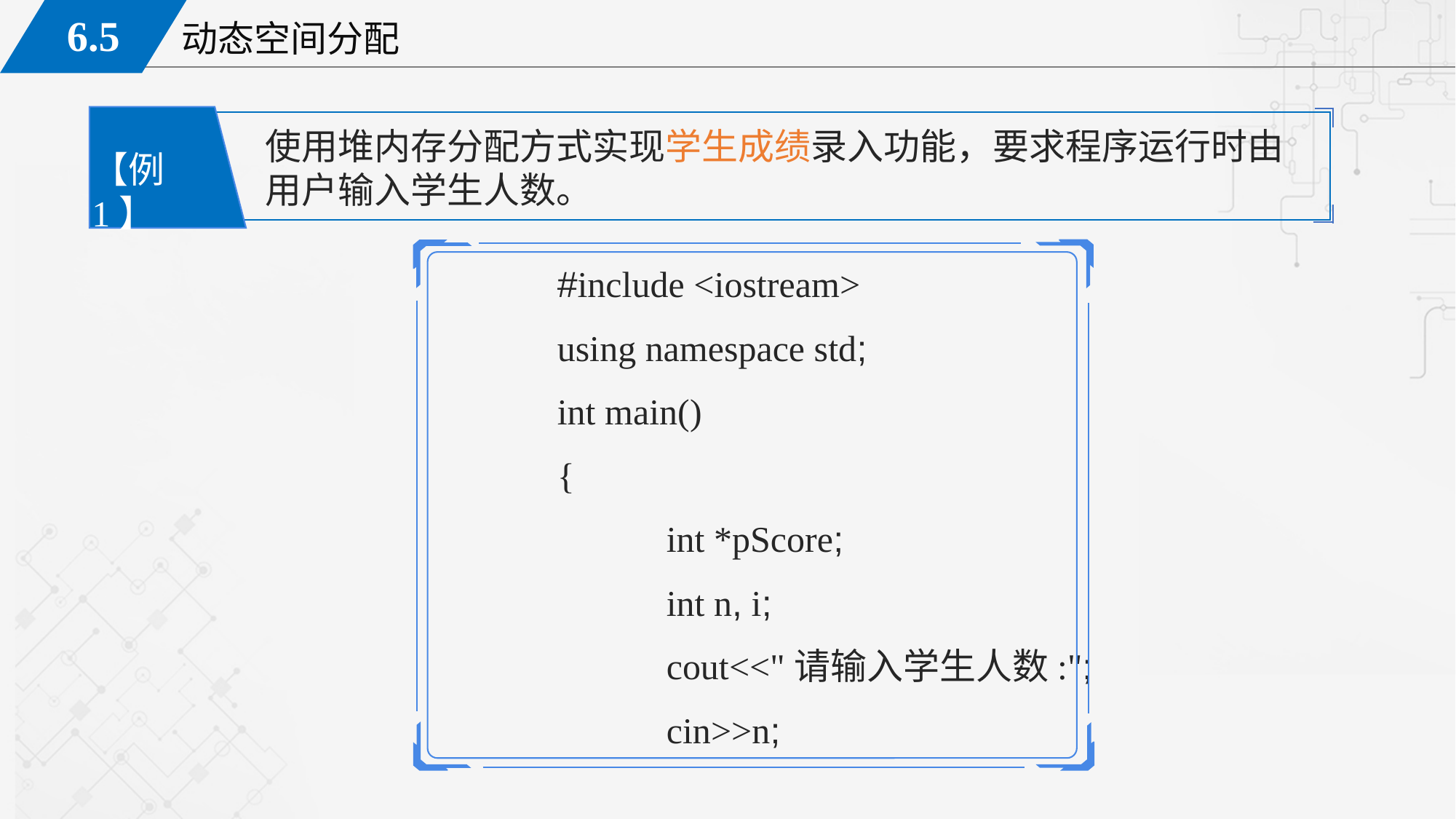

使用堆内存分配方式实现学生成绩录入功能，要求程序运行时由用户输入学生人数。
【例1】

	#include <iostream>
	using namespace std;
	int main()
	{
		int *pScore;
		int n, i;
		cout<<"请输入学生人数:";
		cin>>n;